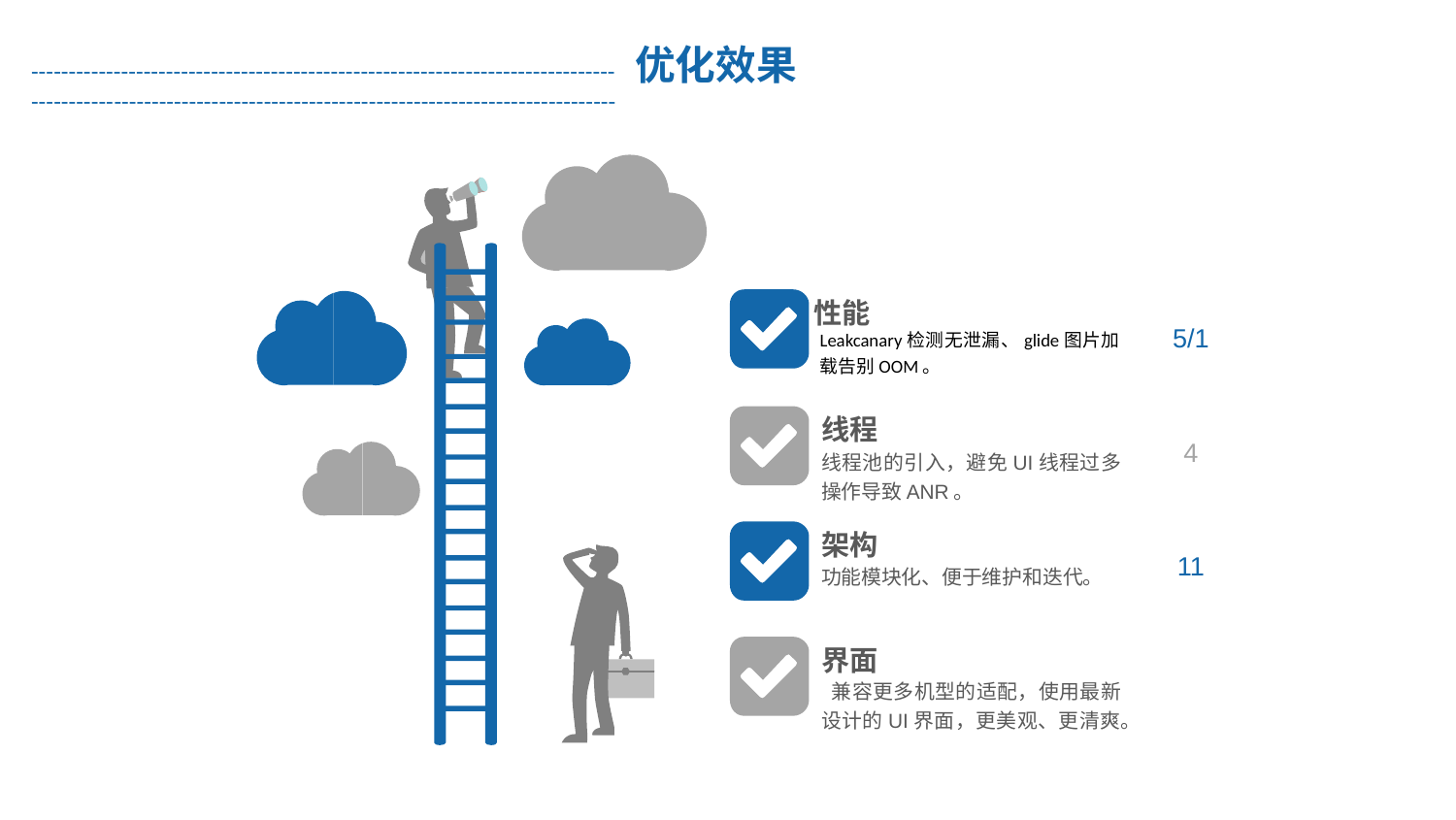

------------------------------------------------------------------------------  优化效果   ------------------------------------------------------------------------------

性能
Leakcanary检测无泄漏、glide图片加载告别OOM。

5/1

线程
线程池的引入，避免UI线程过多操作导致ANR。

4

架构
功能模块化、便于维护和迭代。

11
界面
 兼容更多机型的适配，使用最新设计的UI界面，更美观、更清爽。